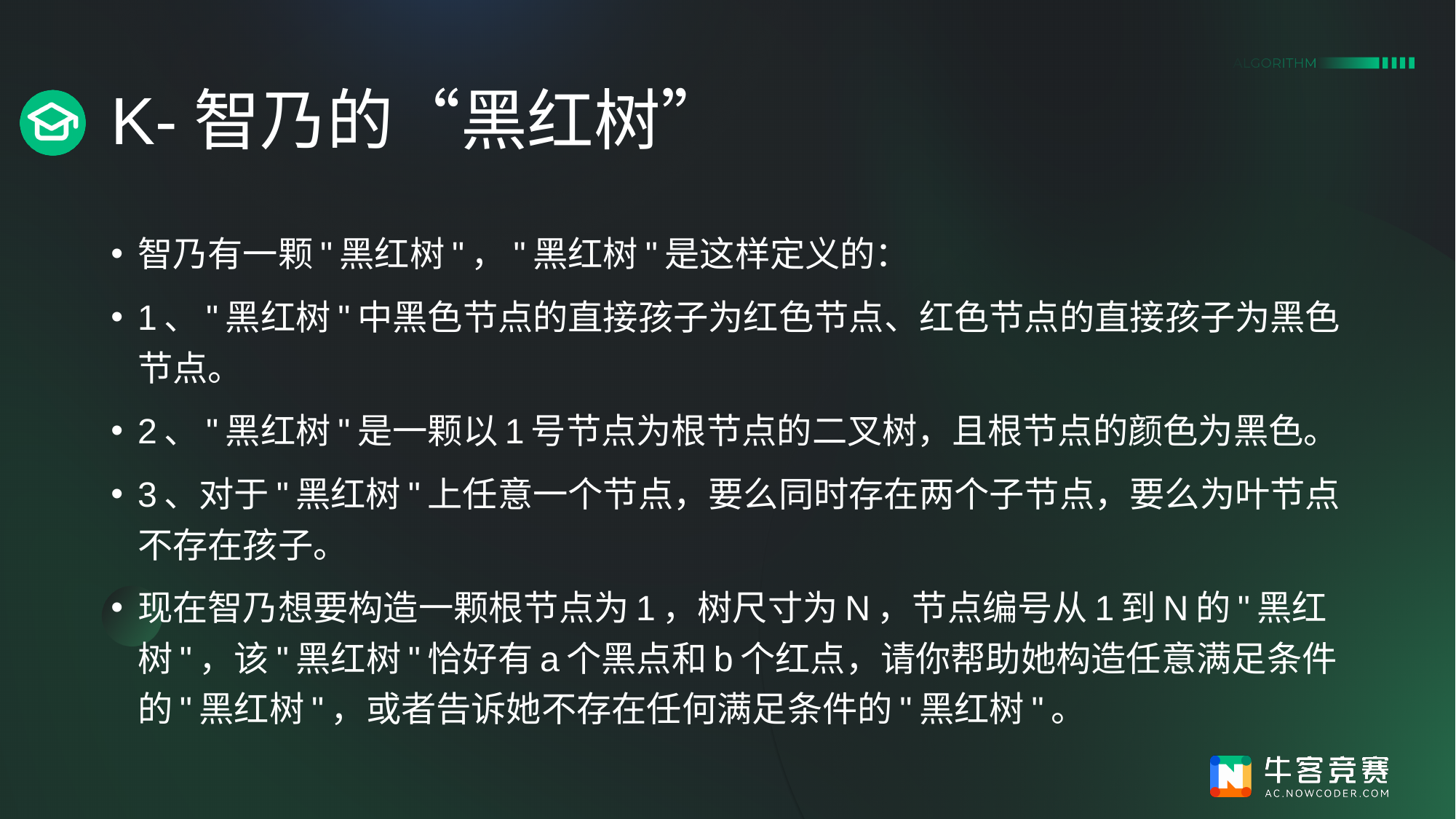

# K-智乃的“黑红树”
智乃有一颗"黑红树"，"黑红树"是这样定义的：
1、"黑红树"中黑色节点的直接孩子为红色节点、红色节点的直接孩子为黑色节点。
2、"黑红树"是一颗以1号节点为根节点的二叉树，且根节点的颜色为黑色。
3、对于"黑红树"上任意一个节点，要么同时存在两个子节点，要么为叶节点不存在孩子。
现在智乃想要构造一颗根节点为1，树尺寸为N，节点编号从1到N的"黑红树"，该"黑红树"恰好有a个黑点和b个红点，请你帮助她构造任意满足条件的"黑红树"，或者告诉她不存在任何满足条件的"黑红树"。